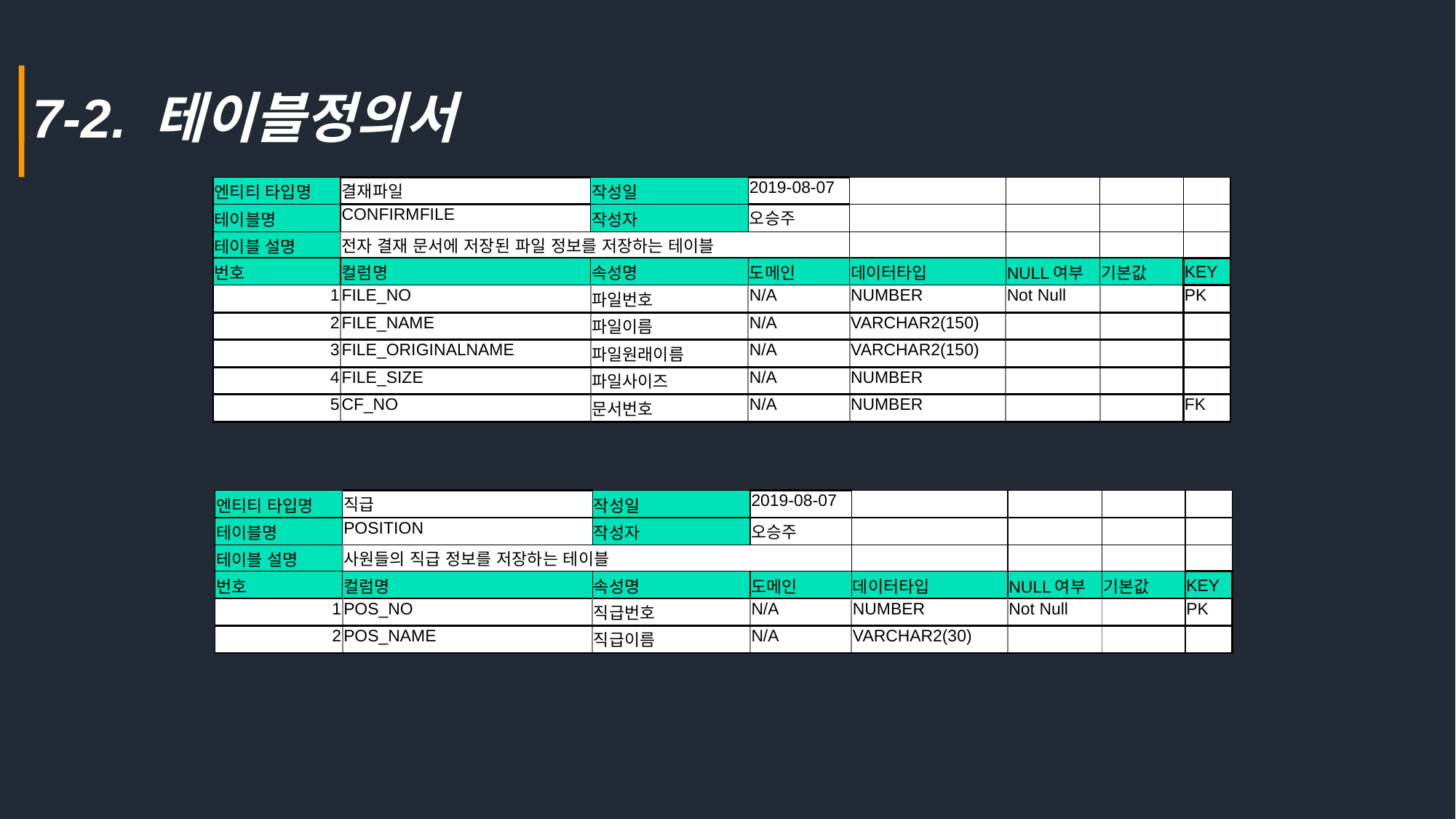

7-2. 테이블정의서

| 엔티티 타입명 | 결재파일 | 작성일 | 2019-08-07 |  |  |  |  |
| --- | --- | --- | --- | --- | --- | --- | --- |
| 테이블명 | CONFIRMFILE | 작성자 | 오승주 |  |  |  |  |
| 테이블 설명 | 전자 결재 문서에 저장된 파일 정보를 저장하는 테이블 |  |  |  |  |  |  |
| 번호 | 컬럼명 | 속성명 | 도메인 | 데이터타입 | NULL여부 | 기본값 | KEY |
| 1 | FILE\_NO | 파일번호 | N/A | NUMBER | Not Null |  | PK |
| 2 | FILE\_NAME | 파일이름 | N/A | VARCHAR2(150) |  |  |  |
| 3 | FILE\_ORIGINALNAME | 파일원래이름 | N/A | VARCHAR2(150) |  |  |  |
| 4 | FILE\_SIZE | 파일사이즈 | N/A | NUMBER |  |  |  |
| 5 | CF\_NO | 문서번호 | N/A | NUMBER |  |  | FK |
| 엔티티 타입명 | 직급 | 작성일 | 2019-08-07 |  |  |  |  |
| --- | --- | --- | --- | --- | --- | --- | --- |
| 테이블명 | POSITION | 작성자 | 오승주 |  |  |  |  |
| 테이블 설명 | 사원들의 직급 정보를 저장하는 테이블 |  |  |  |  |  |  |
| 번호 | 컬럼명 | 속성명 | 도메인 | 데이터타입 | NULL여부 | 기본값 | KEY |
| 1 | POS\_NO | 직급번호 | N/A | NUMBER | Not Null |  | PK |
| 2 | POS\_NAME | 직급이름 | N/A | VARCHAR2(30) |  |  |  |